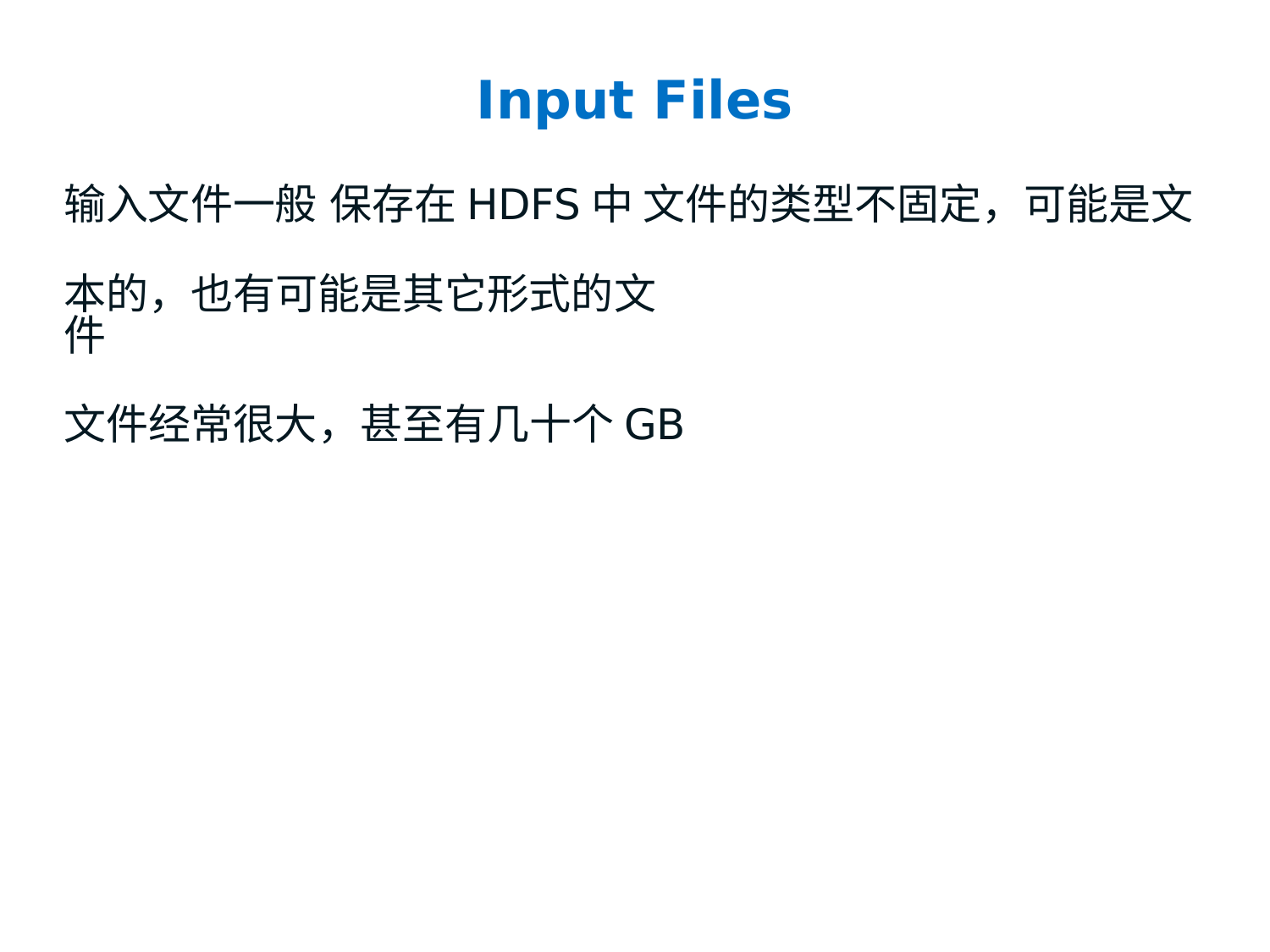

# Input Files
输入文件一般 保存在HDFS中 文件的类型不固定，可能是文本的，也有可能是其它形式的文
件

文件经常很大，甚至有几十个GB